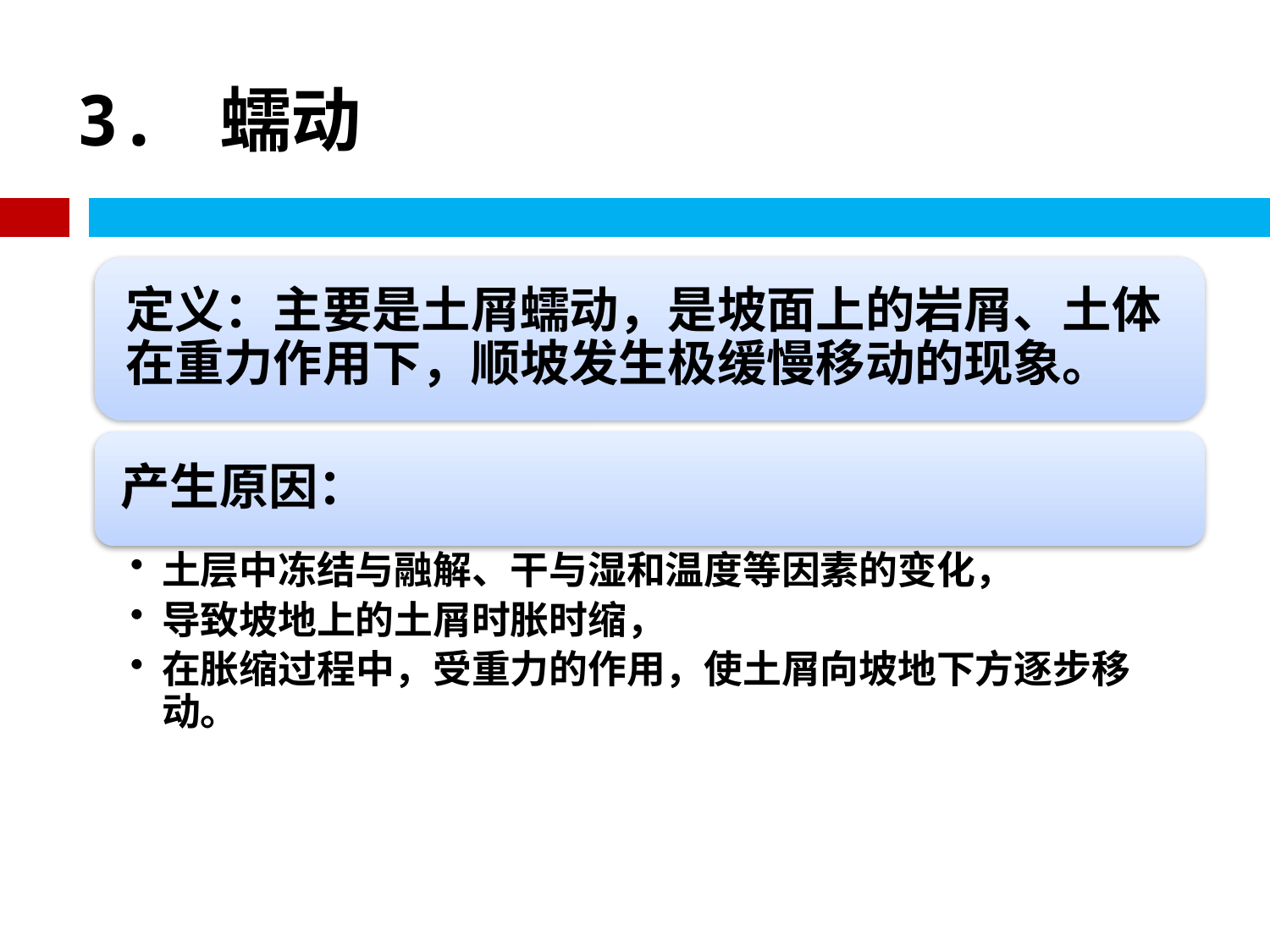

# 3. 蠕动
定义：主要是土屑蠕动，是坡面上的岩屑、土体在重力作用下，顺坡发生极缓慢移动的现象。
产生原因：
土层中冻结与融解、干与湿和温度等因素的变化，
导致坡地上的土屑时胀时缩，
在胀缩过程中，受重力的作用，使土屑向坡地下方逐步移动。